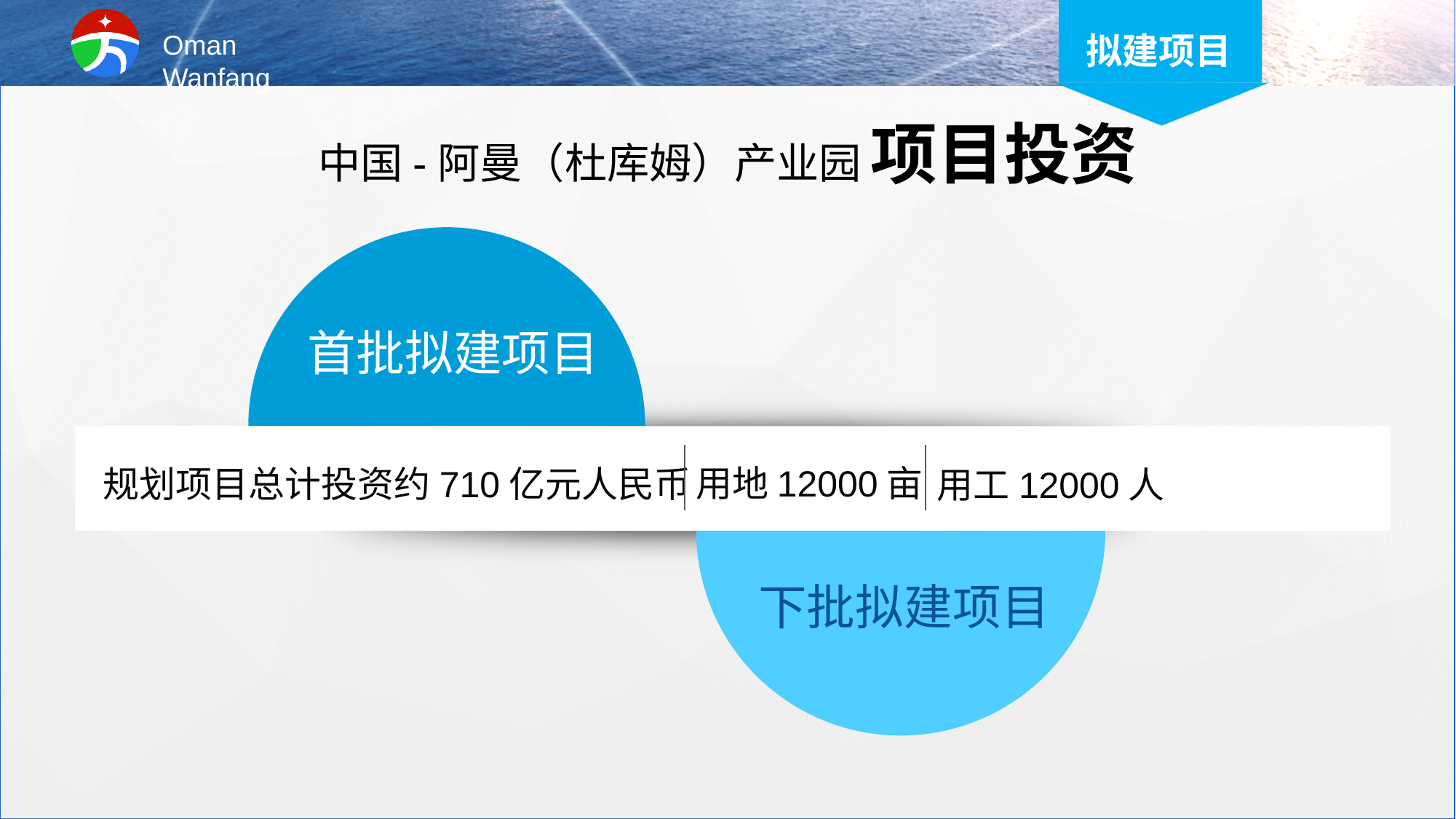

拟建项目
中国-阿曼（杜库姆）产业园 项目投资

### Chart

| Category | 销售额 |
|---|---|
| 第一季度 | 1.0 |
首批拟建项目

### Chart

| Category | 销售额 |  |
|---|---|---|
| 第一季度 | 1.0 | None |
下批拟建项目

用地12000亩
规划项目总计投资约710亿元人民币
用工12000人